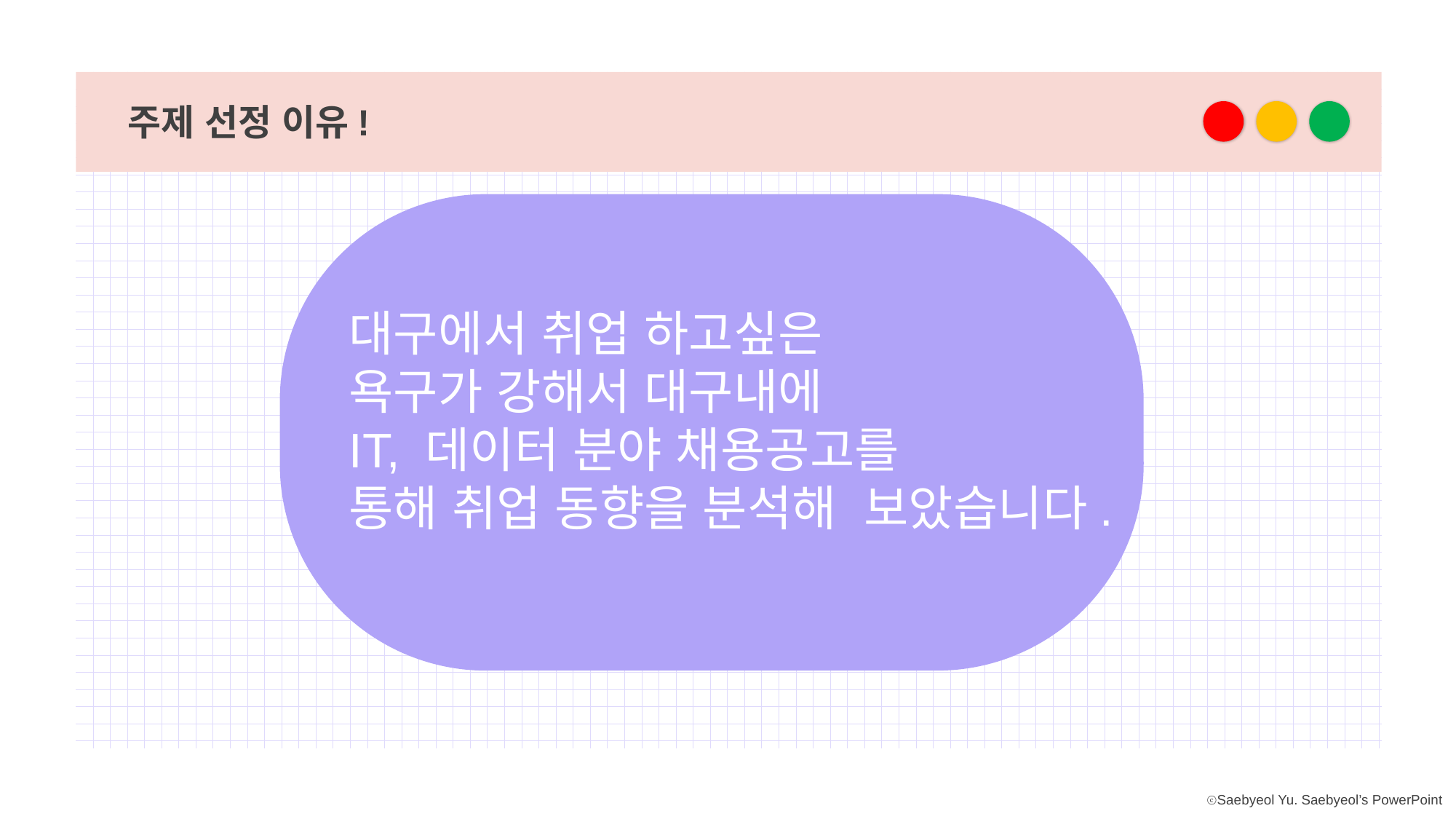

주제 선정 이유!

대구에서 취업 하고싶은
욕구가 강해서 대구내에
IT, 데이터 분야 채용공고를
통해 취업 동향을 분석해  보았습니다.